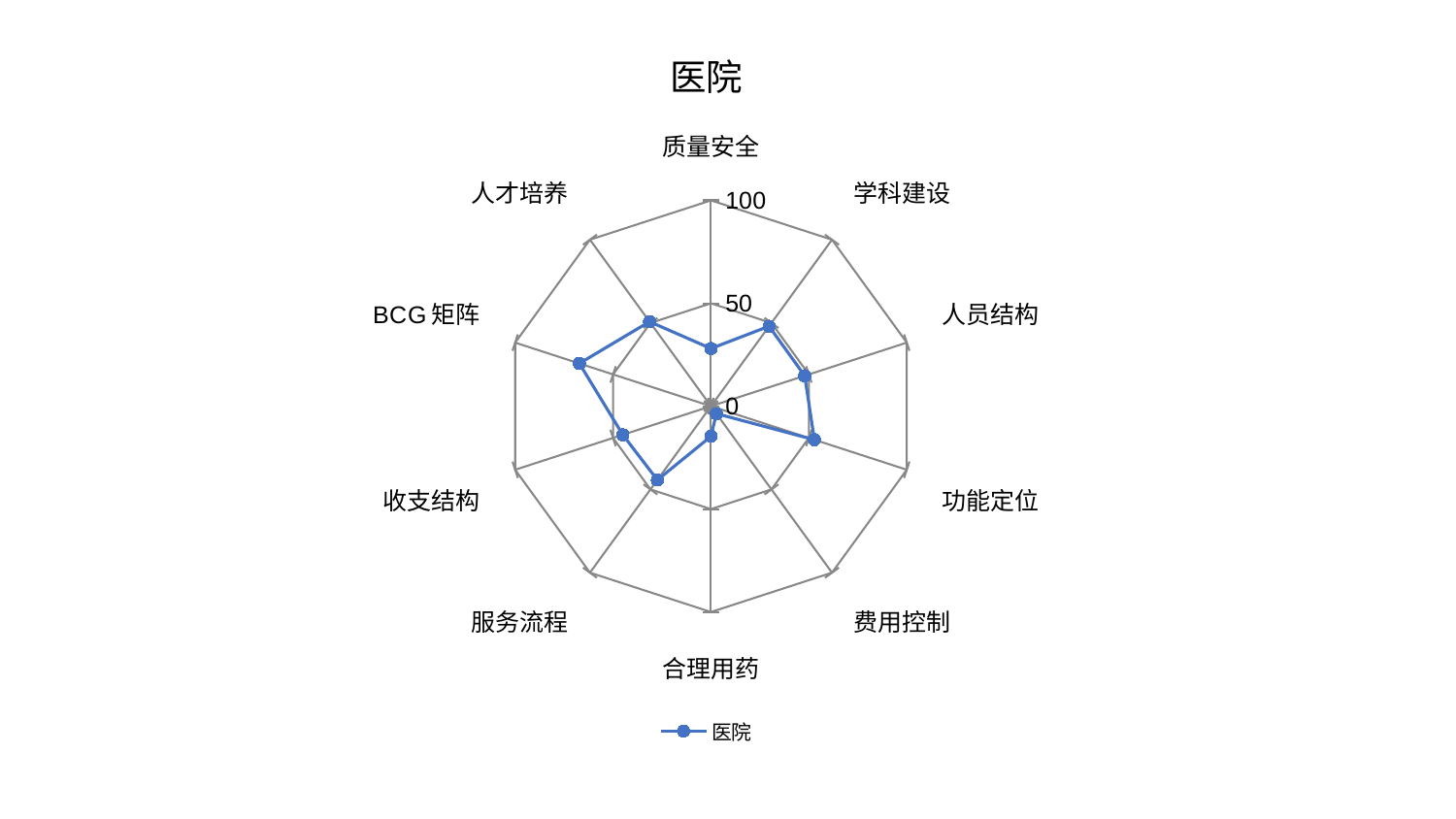

### Chart: 医院

| Category | 医院 |
|---|---|
| 质量安全 | 28.023194127700627 |
| 学科建设 | 48.012410380761324 |
| 人员结构 | 47.86163075379619 |
| 功能定位 | 52.82329442959482 |
| 费用控制 | 4.4988969140648205 |
| 合理用药 | 14.648690974889352 |
| 服务流程 | 44.32759082753766 |
| 收支结构 | 45.03538240070086 |
| BCG矩阵 | 67.2301164111341 |
| 人才培养 | 50.776313784271345 |
149